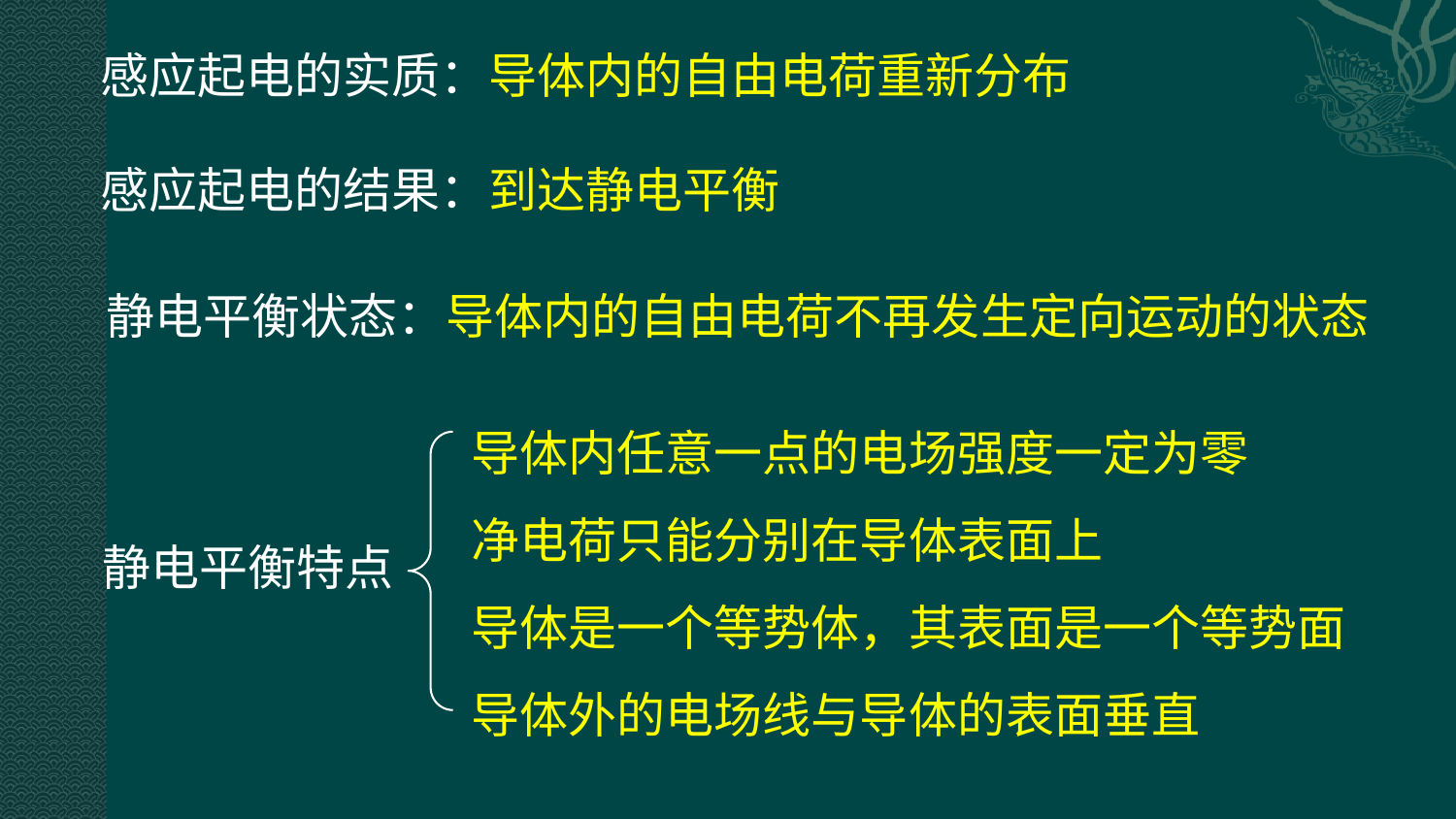

感应起电的实质：导体内的自由电荷重新分布
感应起电的结果：到达静电平衡
静电平衡状态：导体内的自由电荷不再发生定向运动的状态
导体内任意一点的电场强度一定为零
净电荷只能分别在导体表面上
导体是一个等势体，其表面是一个等势面
导体外的电场线与导体的表面垂直

静电平衡特点